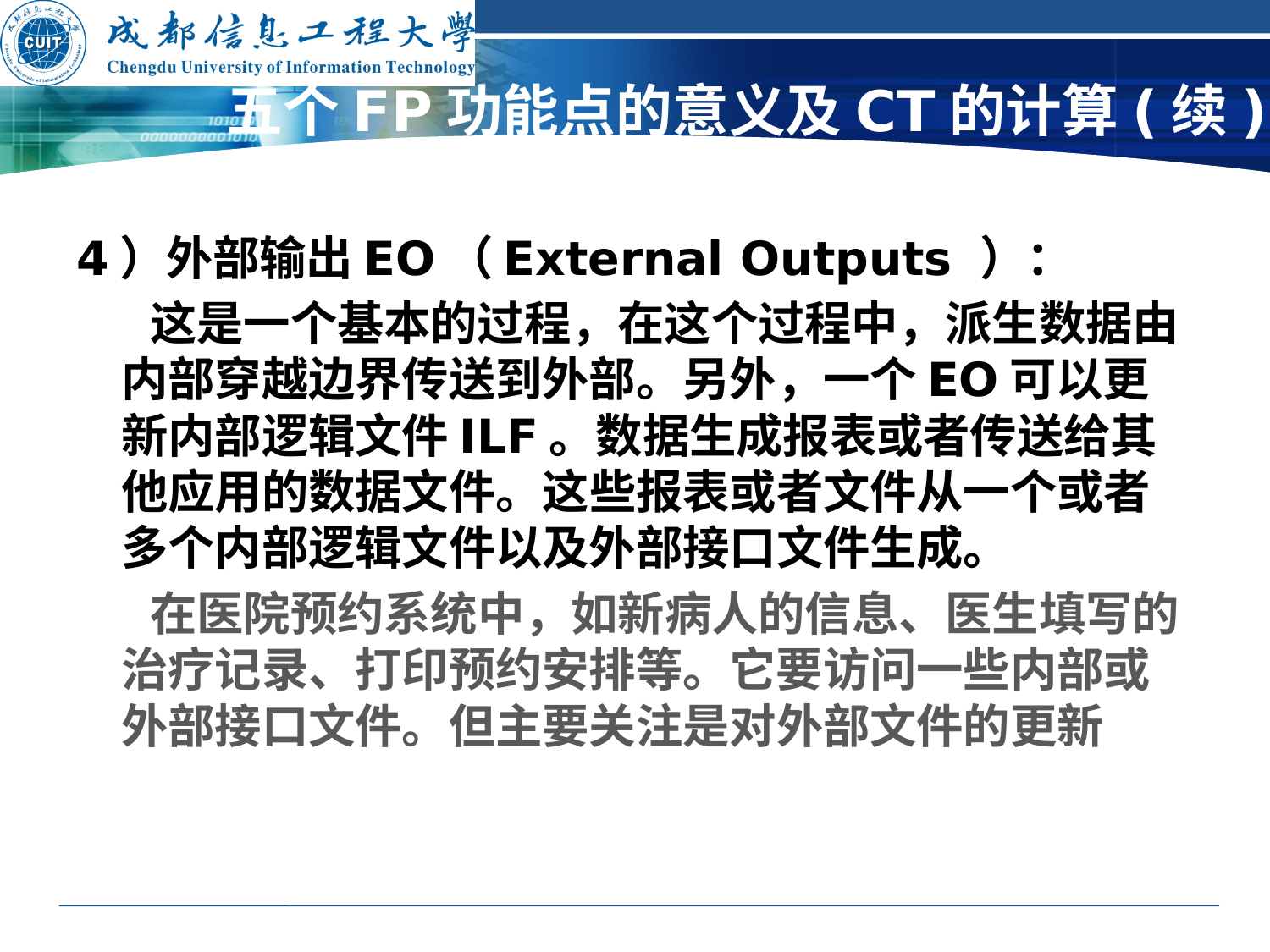

# 五个FP功能点的意义及CT的计算(续)
4）外部输出EO（External Outputs ）：
      这是一个基本的过程，在这个过程中，派生数据由内部穿越边界传送到外部。另外，一个EO可以更新内部逻辑文件ILF。数据生成报表或者传送给其他应用的数据文件。这些报表或者文件从一个或者多个内部逻辑文件以及外部接口文件生成。
      在医院预约系统中，如新病人的信息、医生填写的治疗记录、打印预约安排等。它要访问一些内部或外部接口文件。但主要关注是对外部文件的更新